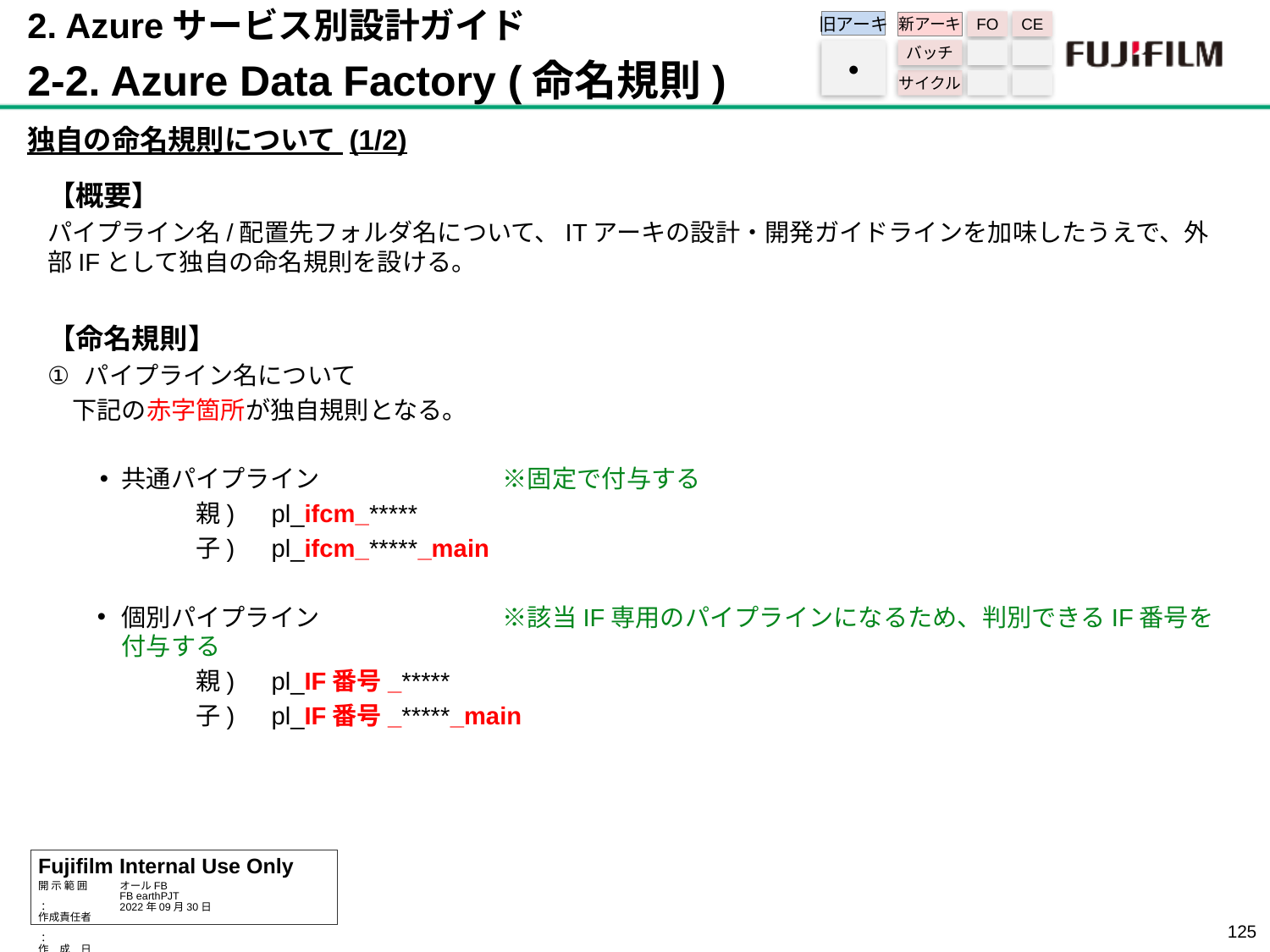

2. Azureサービス別設計ガイド
2-2. Azure Data Factory (命名規則)
旧アーキ
FO
CE
新アーキ
バッチ

サイクル

●
独自の命名規則について (1/2)
【概要】
パイプライン名/配置先フォルダ名について、ITアーキの設計・開発ガイドラインを加味したうえで、外部IFとして独自の命名規則を設ける。

【命名規則】
パイプライン名について
　下記の赤字箇所が独自規則となる。

共通パイプライン		※固定で付与する
　　　　　　親)　pl_ifcm_*****
　　　　　　子)　pl_ifcm_*****_main

個別パイプライン		※該当IF専用のパイプラインになるため、判別できるIF番号を付与する
　　　　　　親)　pl_IF番号_*****
　　　　　　子)　pl_IF番号_*****_main

125